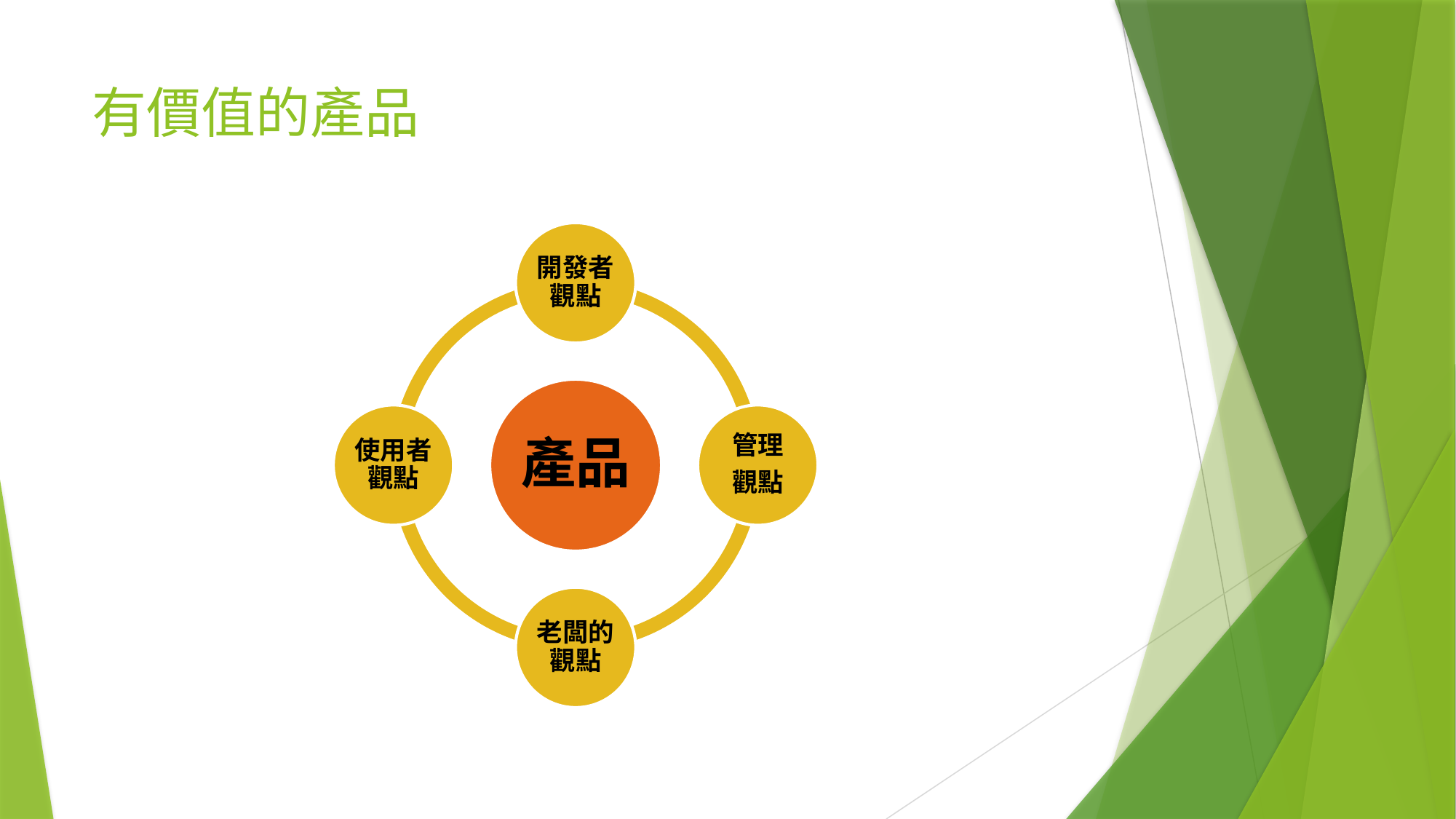

# 有價值的產品
開發者觀點

產品
使用者觀點
管理
觀點
老闆的觀點